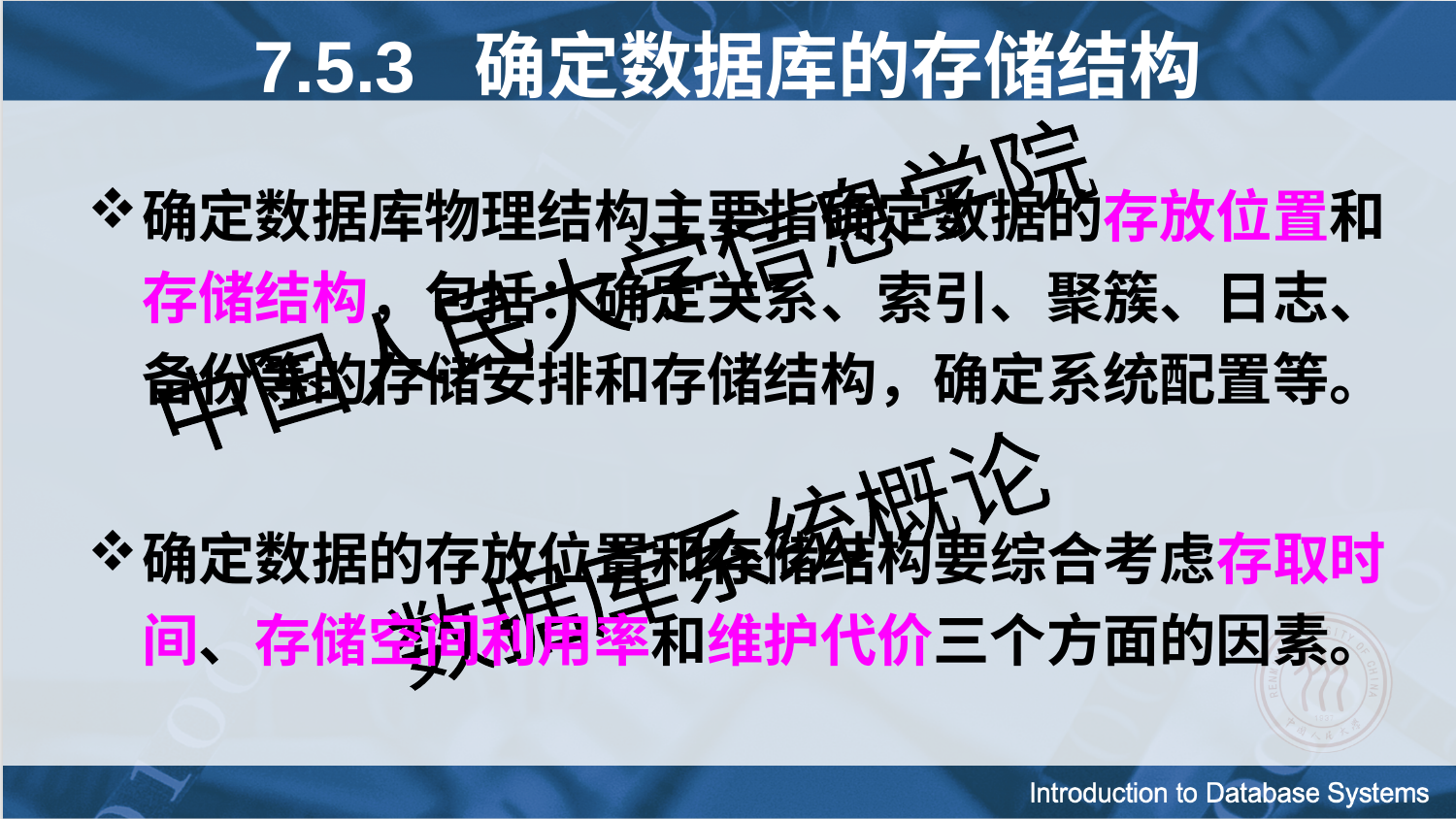

7.5.3  确定数据库的存储结构
确定数据库物理结构主要指确定数据的存放位置和存储结构，包括：确定关系、索引、聚簇、日志、备份等的存储安排和存储结构，确定系统配置等。

确定数据的存放位置和存储结构要综合考虑存取时间、存储空间利用率和维护代价三个方面的因素。